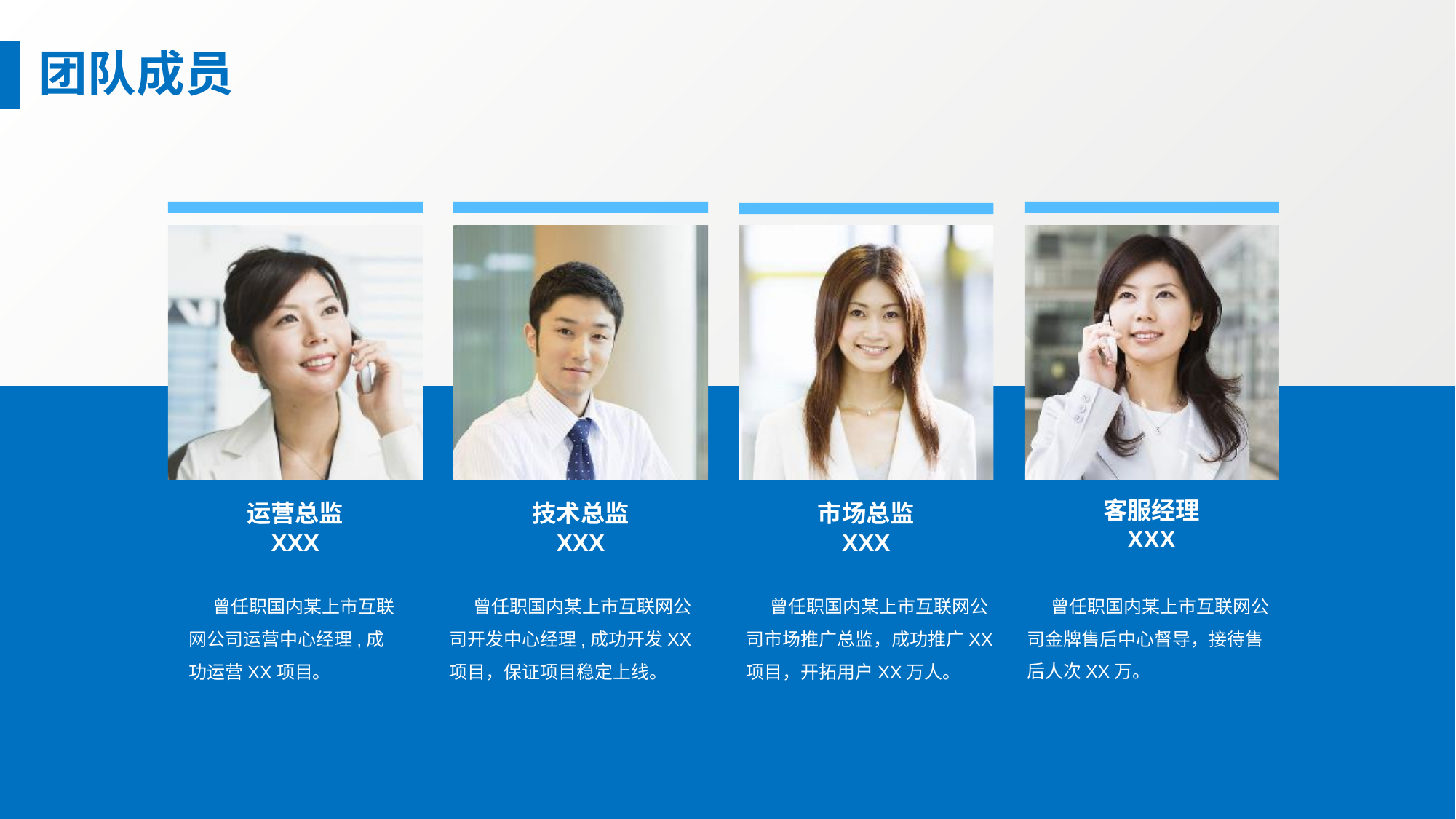

团队成员

客服经理 XXX
     曾任职国内某上市互联网公司金牌售后中心督导，接待售后人次XX万。

运营总监 XXX
     曾任职国内某上市互联网公司运营中心经理,成功运营XX项目。

技术总监 XXX
     曾任职国内某上市互联网公司开发中心经理,成功开发XX项目，保证项目稳定上线。

市场总监 XXX
     曾任职国内某上市互联网公司市场推广总监，成功推广XX项目，开拓用户XX万人。